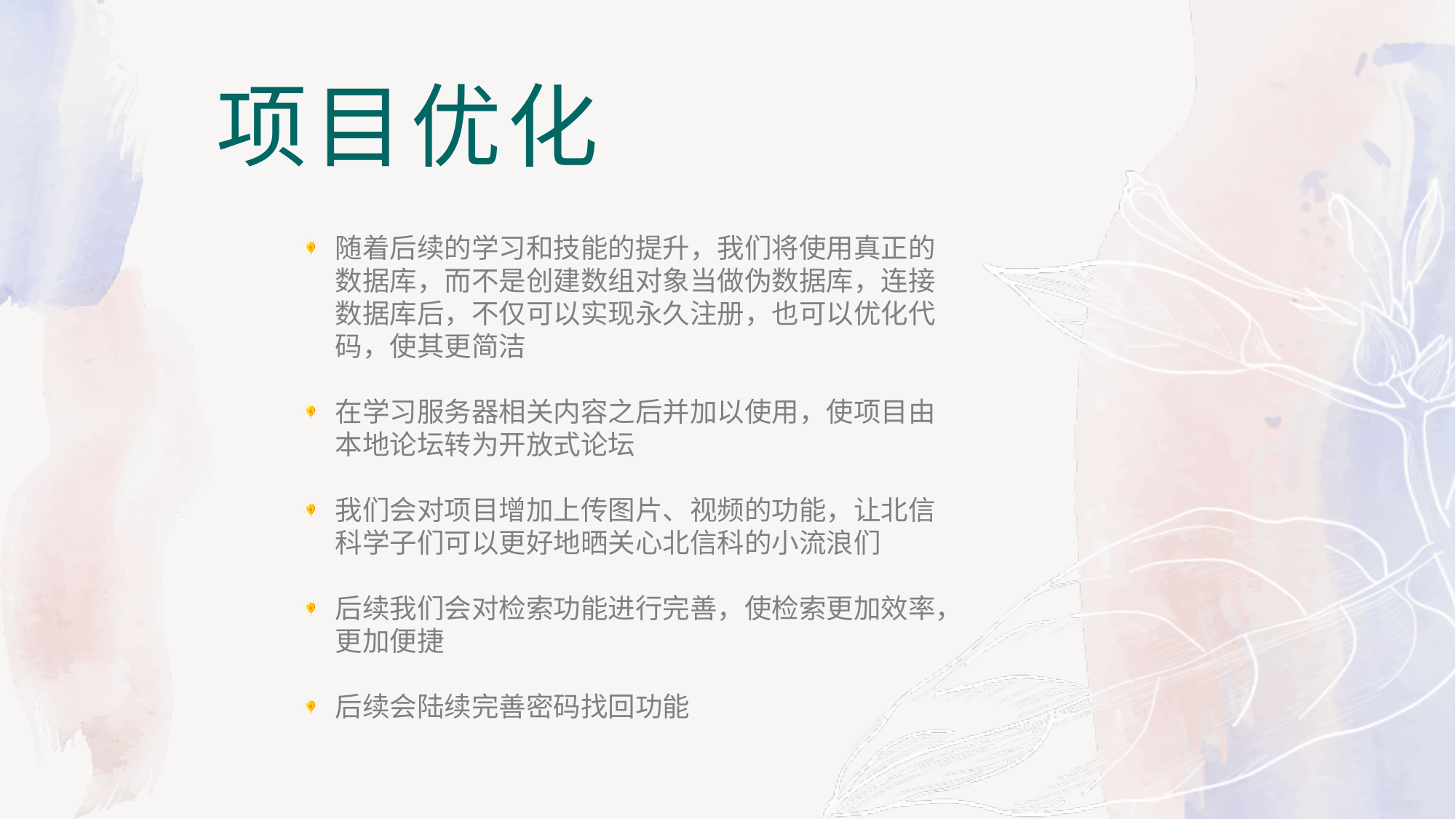

项目优化
随着后续的学习和技能的提升，我们将使用真正的数据库，而不是创建数组对象当做伪数据库，连接数据库后，不仅可以实现永久注册，也可以优化代码，使其更简洁

在学习服务器相关内容之后并加以使用，使项目由本地论坛转为开放式论坛

我们会对项目增加上传图片、视频的功能，让北信科学子们可以更好地晒关心北信科的小流浪们

后续我们会对检索功能进行完善，使检索更加效率，更加便捷

后续会陆续完善密码找回功能